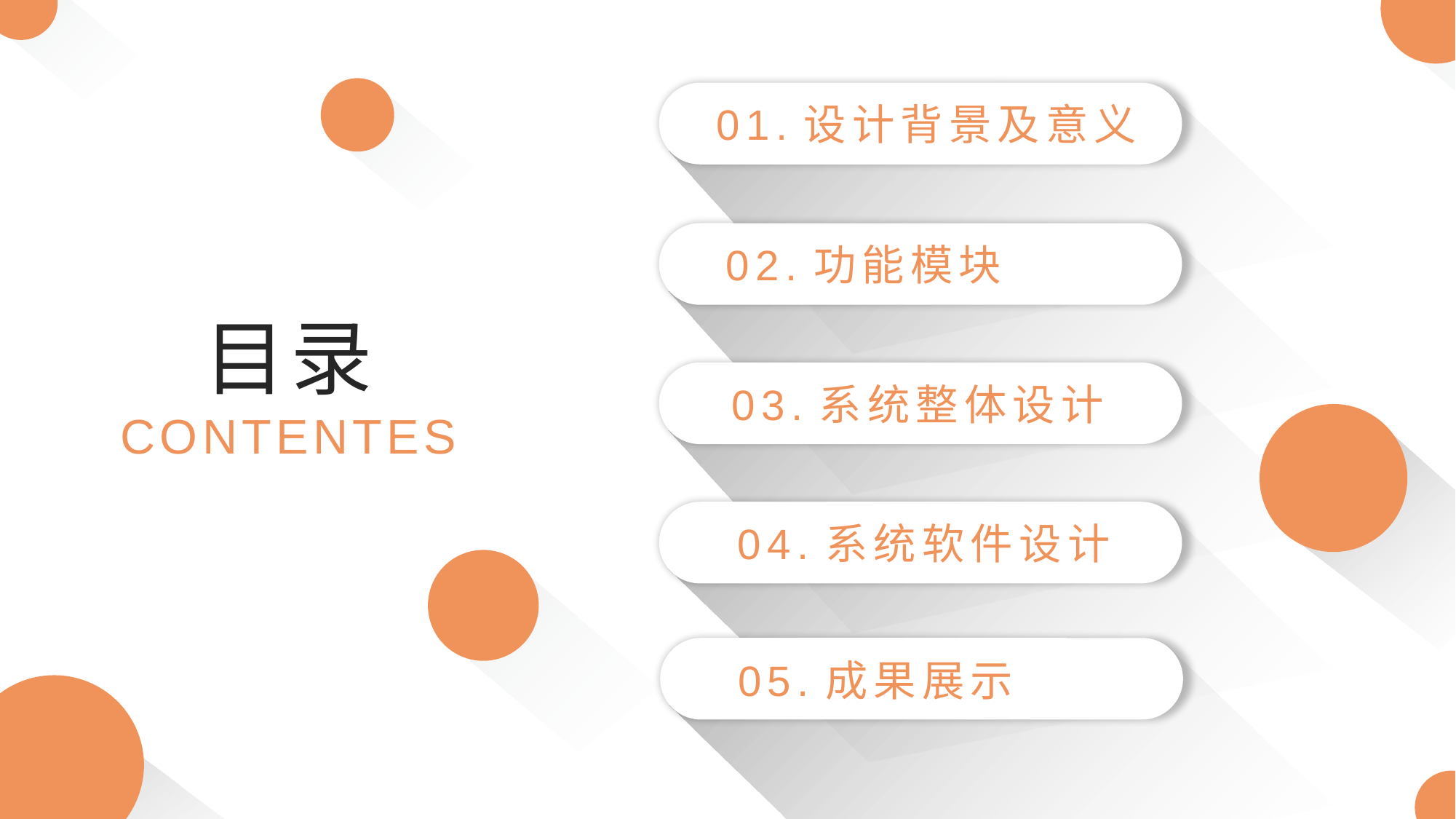

01.设计背景及意义

02.功能模块
目录

03.系统整体设计
CONTENTES

04.系统软件设计

05.成果展示